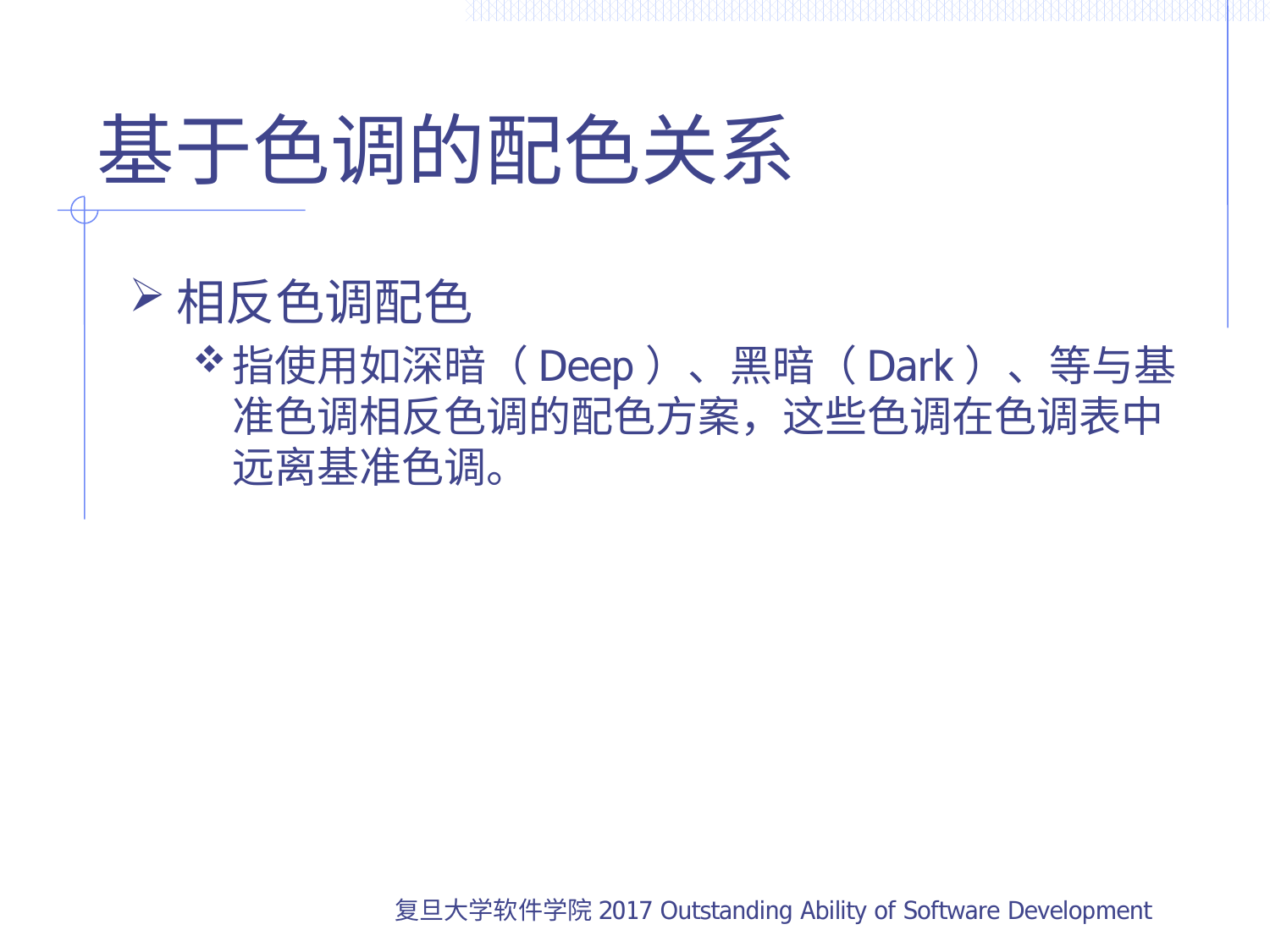

# 基于色调的配色关系
相反色调配色
指使用如深暗（Deep）、黑暗（Dark）、等与基准色调相反色调的配色方案，这些色调在色调表中远离基准色调。